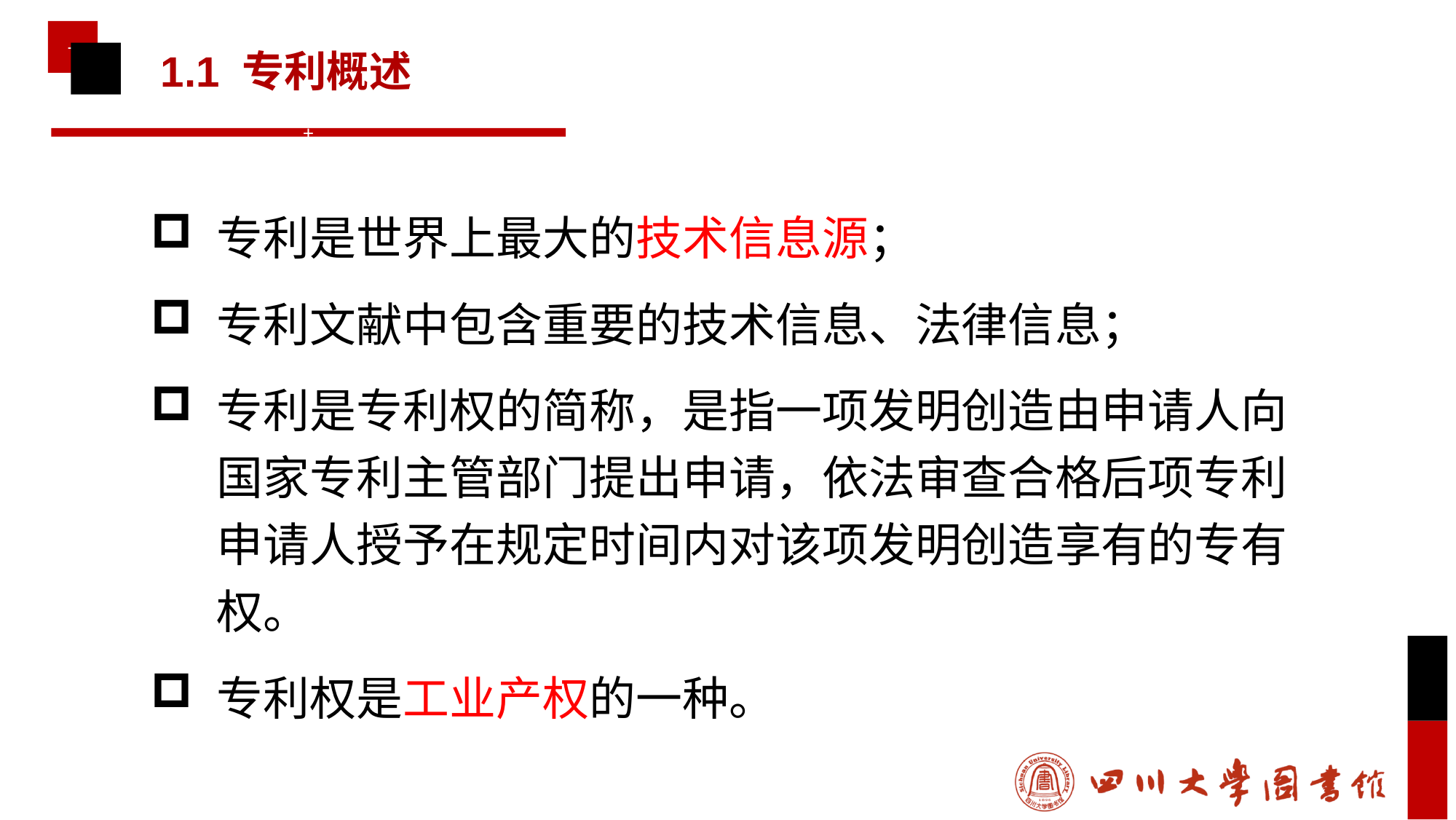

# 1.1 专利概述
专利是世界上最大的技术信息源；
专利文献中包含重要的技术信息、法律信息；
专利是专利权的简称，是指一项发明创造由申请人向国家专利主管部门提出申请，依法审查合格后项专利申请人授予在规定时间内对该项发明创造享有的专有权。
专利权是工业产权的一种。